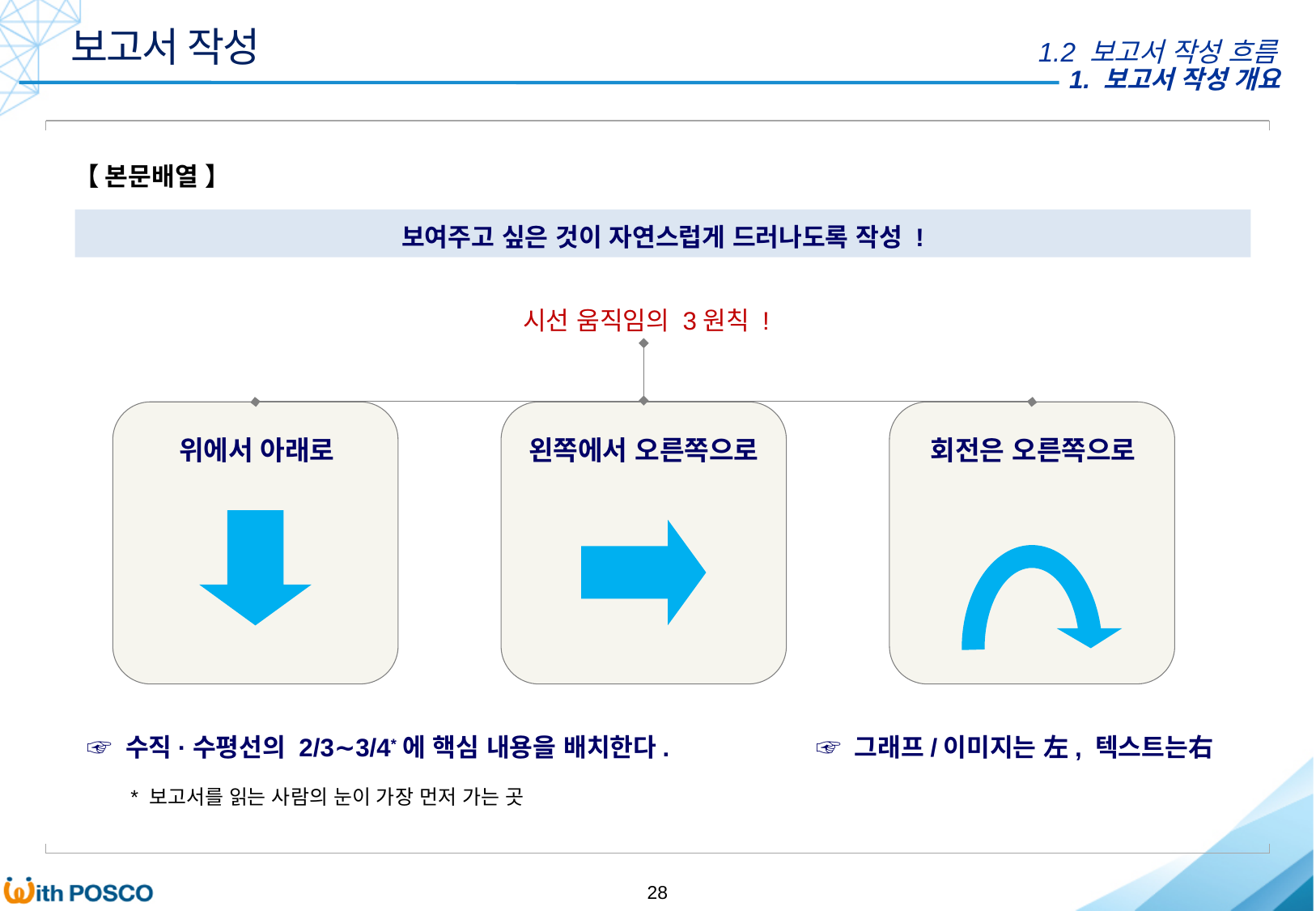

보고서 작성
1.2 보고서 작성 흐름
【 본문배열 】
보여주고 싶은 것이 자연스럽게 드러나도록 작성 !
시선 움직임의 3원칙 !
위에서 아래로
왼쪽에서 오른쪽으로
회전은 오른쪽으로

☞ 수직·수평선의 2/3∼3/4*에 핵심 내용을 배치한다.
☞ 그래프/이미지는 左, 텍스트는右
* 보고서를 읽는 사람의 눈이 가장 먼저 가는 곳